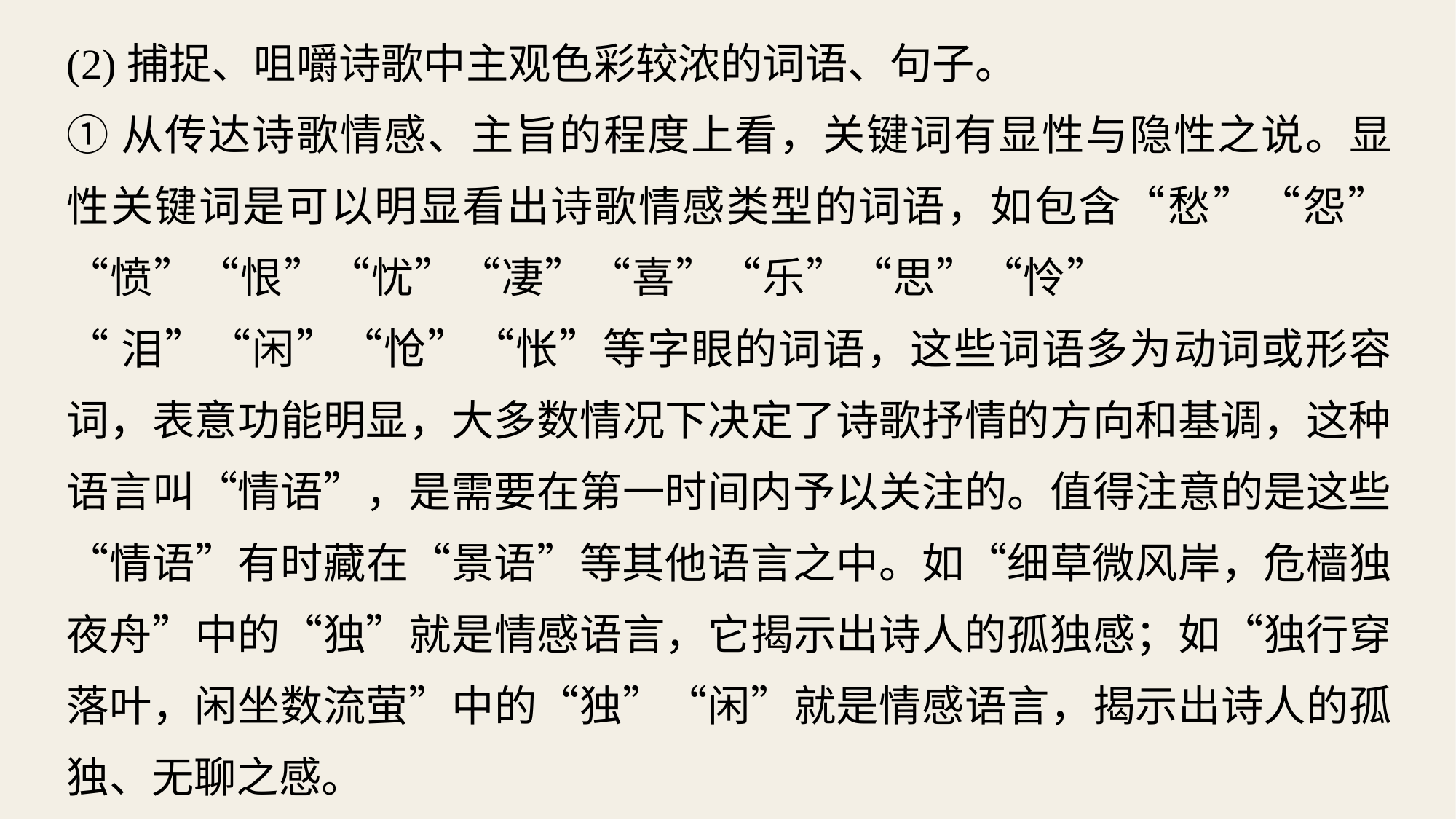

(2)捕捉、咀嚼诗歌中主观色彩较浓的词语、句子。
①从传达诗歌情感、主旨的程度上看，关键词有显性与隐性之说。显性关键词是可以明显看出诗歌情感类型的词语，如包含“愁”“怨”“愤”“恨”“忧”“凄”“喜”“乐”“思”“怜”
“泪”“闲”“怆”“怅”等字眼的词语，这些词语多为动词或形容词，表意功能明显，大多数情况下决定了诗歌抒情的方向和基调，这种语言叫“情语”，是需要在第一时间内予以关注的。值得注意的是这些“情语”有时藏在“景语”等其他语言之中。如“细草微风岸，危樯独夜舟”中的“独”就是情感语言，它揭示出诗人的孤独感；如“独行穿落叶，闲坐数流萤”中的“独”“闲”就是情感语言，揭示出诗人的孤独、无聊之感。